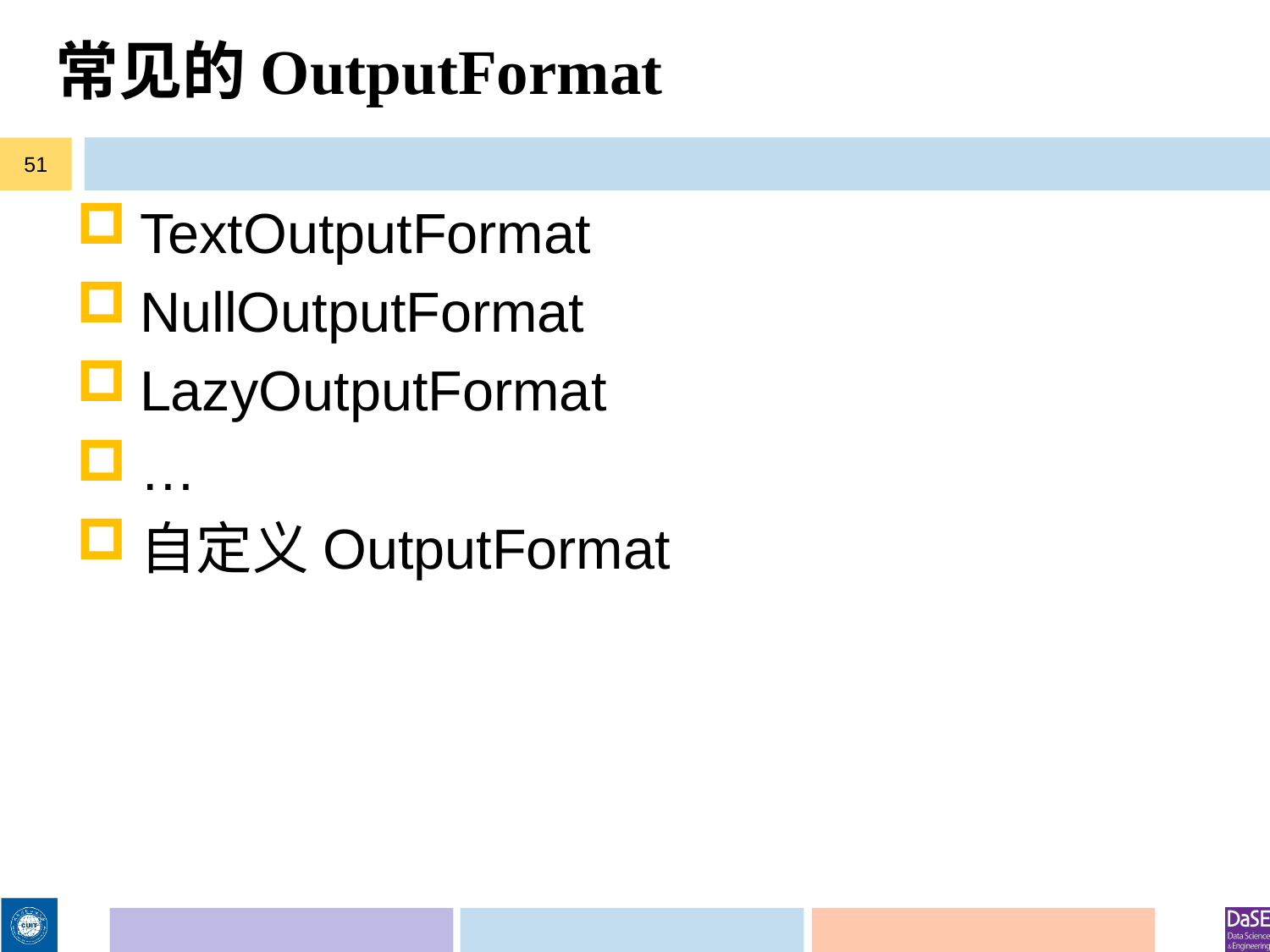

# 常见的OutputFormat
51
TextOutputFormat
NullOutputFormat
LazyOutputFormat
…
自定义OutputFormat